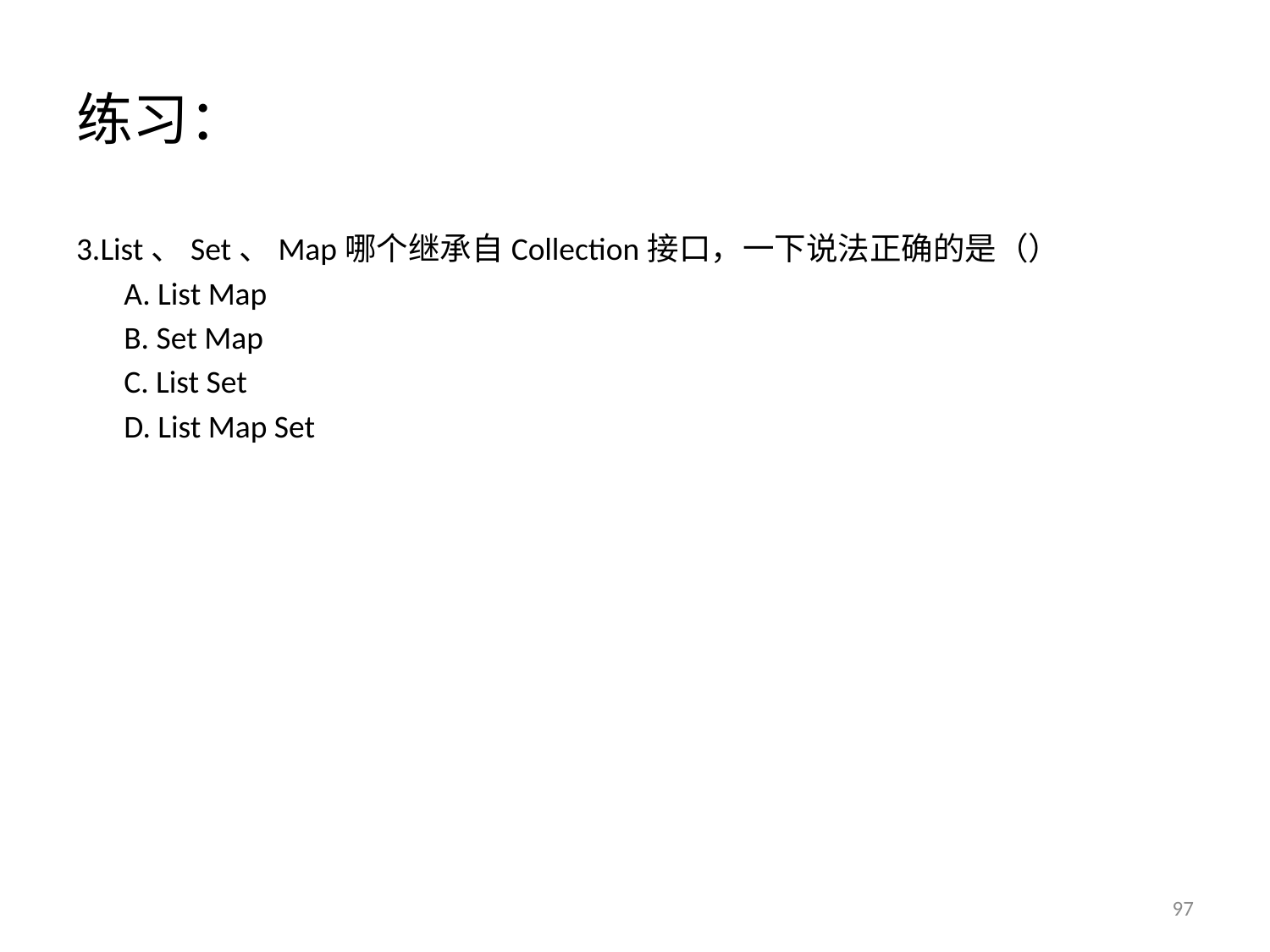

# 练习：
3.List、Set、Map哪个继承自Collection接口，一下说法正确的是（）
	A. List Map
	B. Set Map
	C. List Set
	D. List Map Set
97